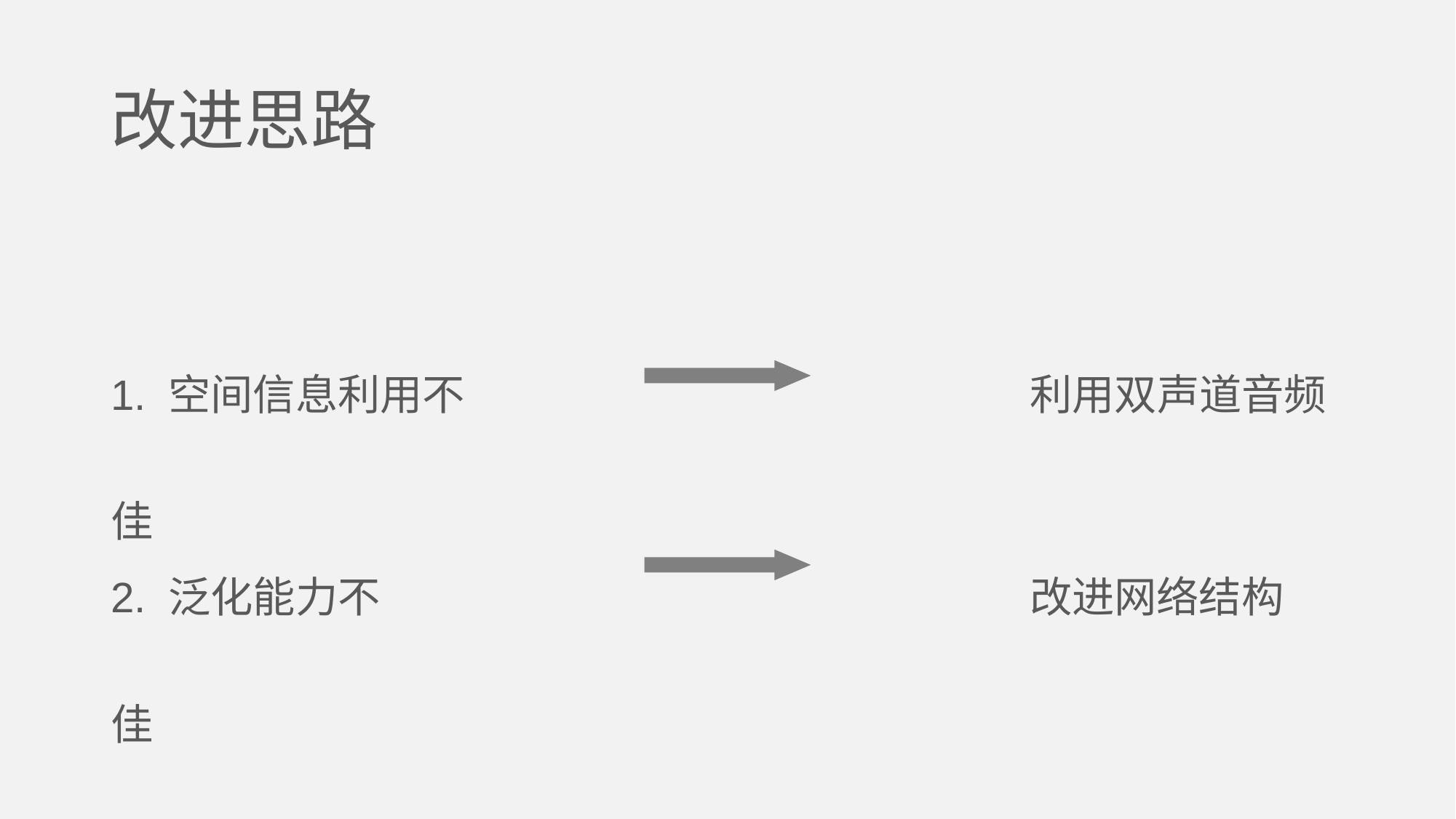

# 改进思路
1. 空间信息利用不佳
利用双声道音频

2. 泛化能力不佳
改进网络结构